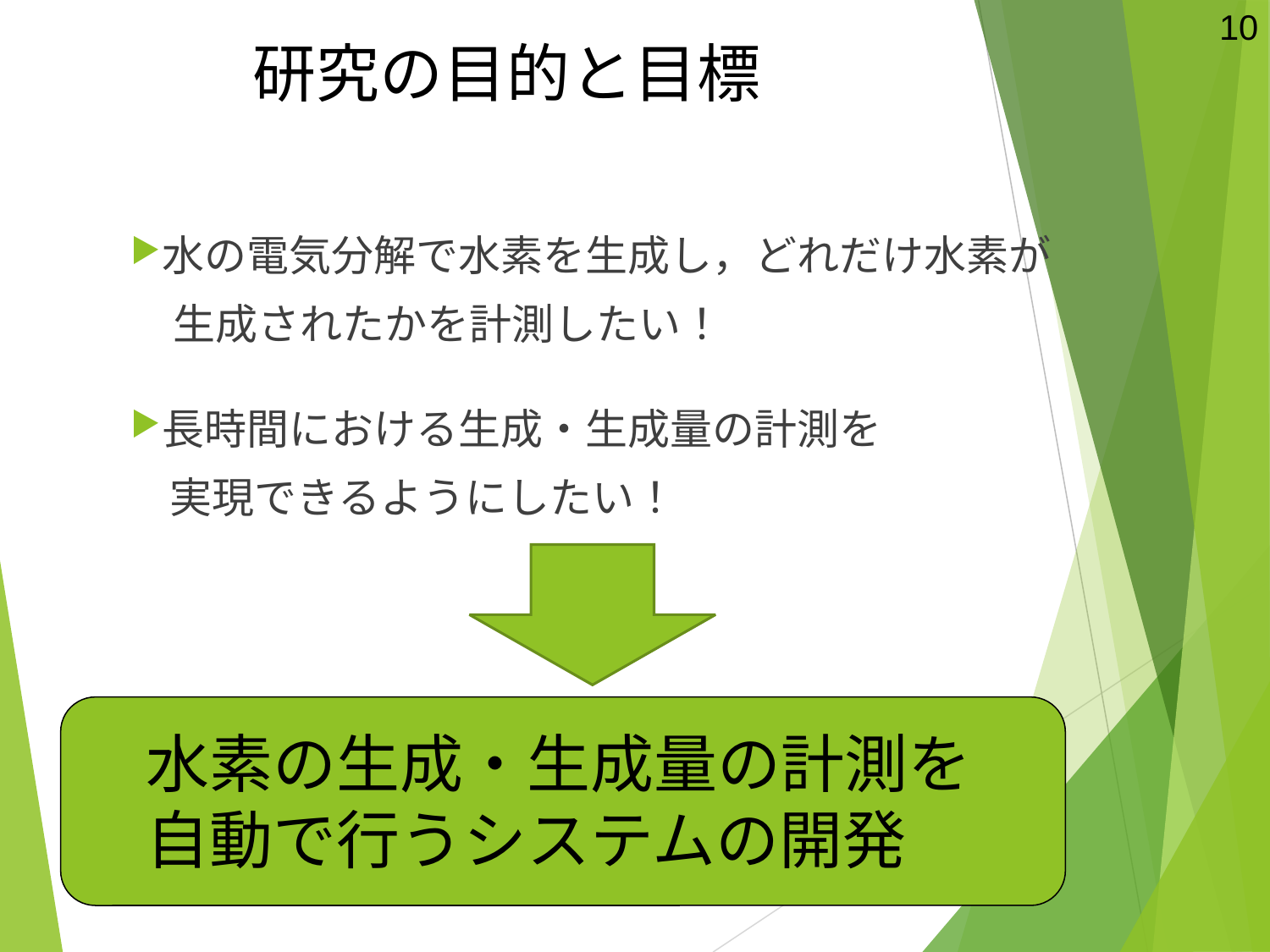

10
研究の目的と目標

水の電気分解で水素を生成し，どれだけ水素が
　生成されたかを計測したい！

長時間における生成・生成量の計測を
   実現できるようにしたい！

水素の生成・生成量の計測を
自動で行うシステムの開発